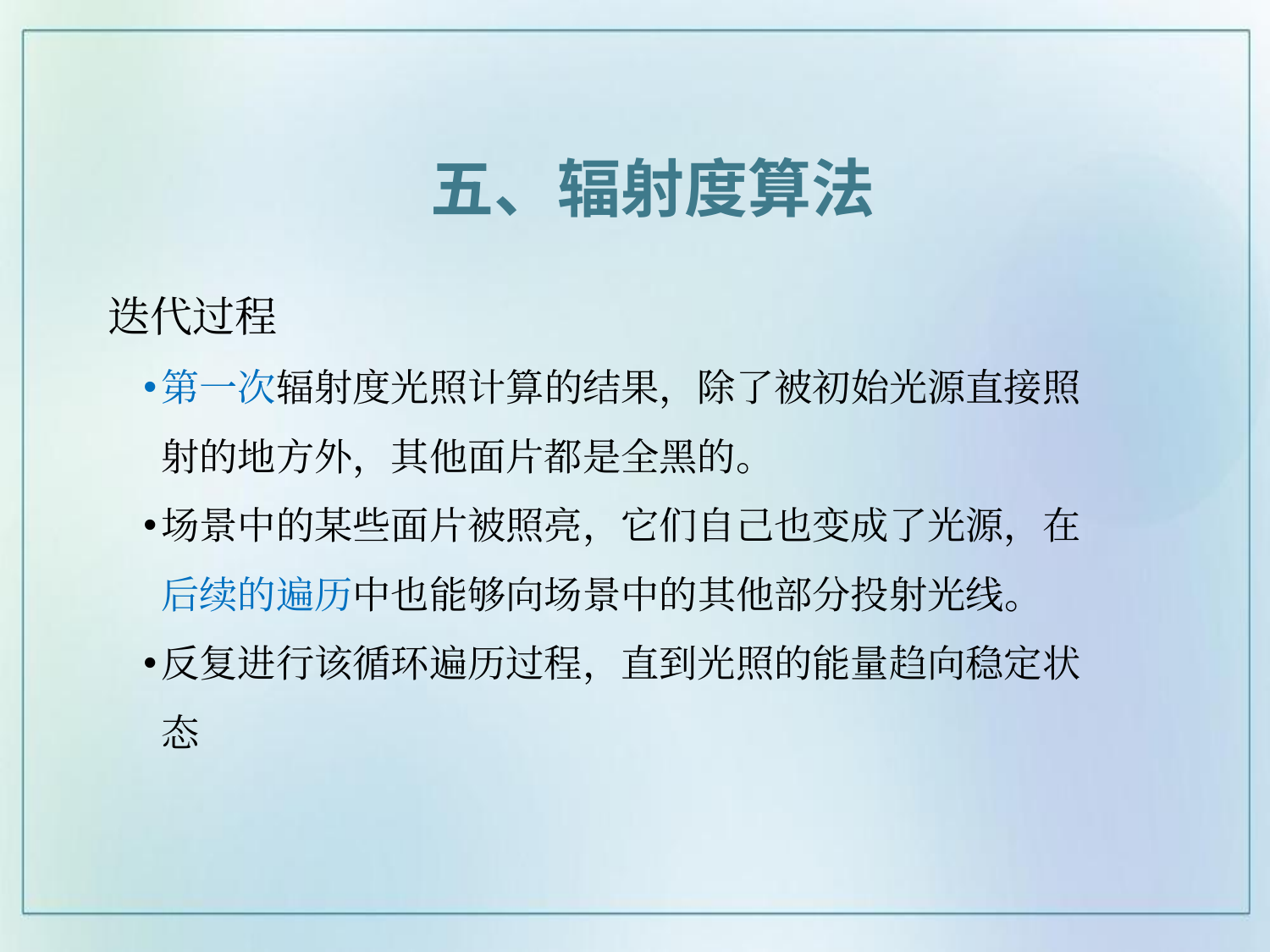

五、辐射度算法
迭代过程
第一次辐射度光照计算的结果，除了被初始光源直接照射的地方外，其他面片都是全黑的。
场景中的某些面片被照亮，它们自己也变成了光源，在后续的遍历中也能够向场景中的其他部分投射光线。
反复进行该循环遍历过程，直到光照的能量趋向稳定状态